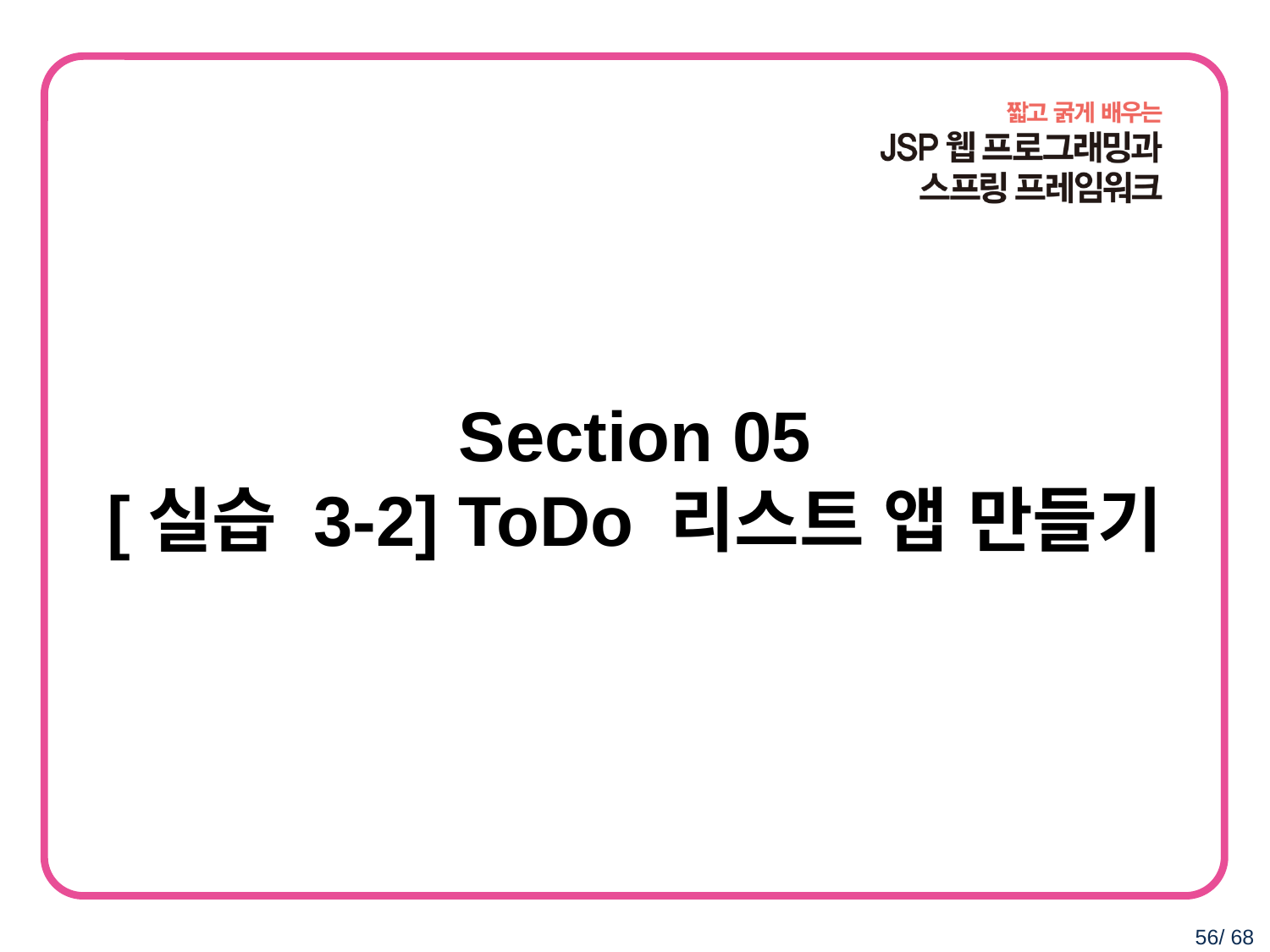

Section 05
[실습 3-2] ToDo 리스트 앱 만들기